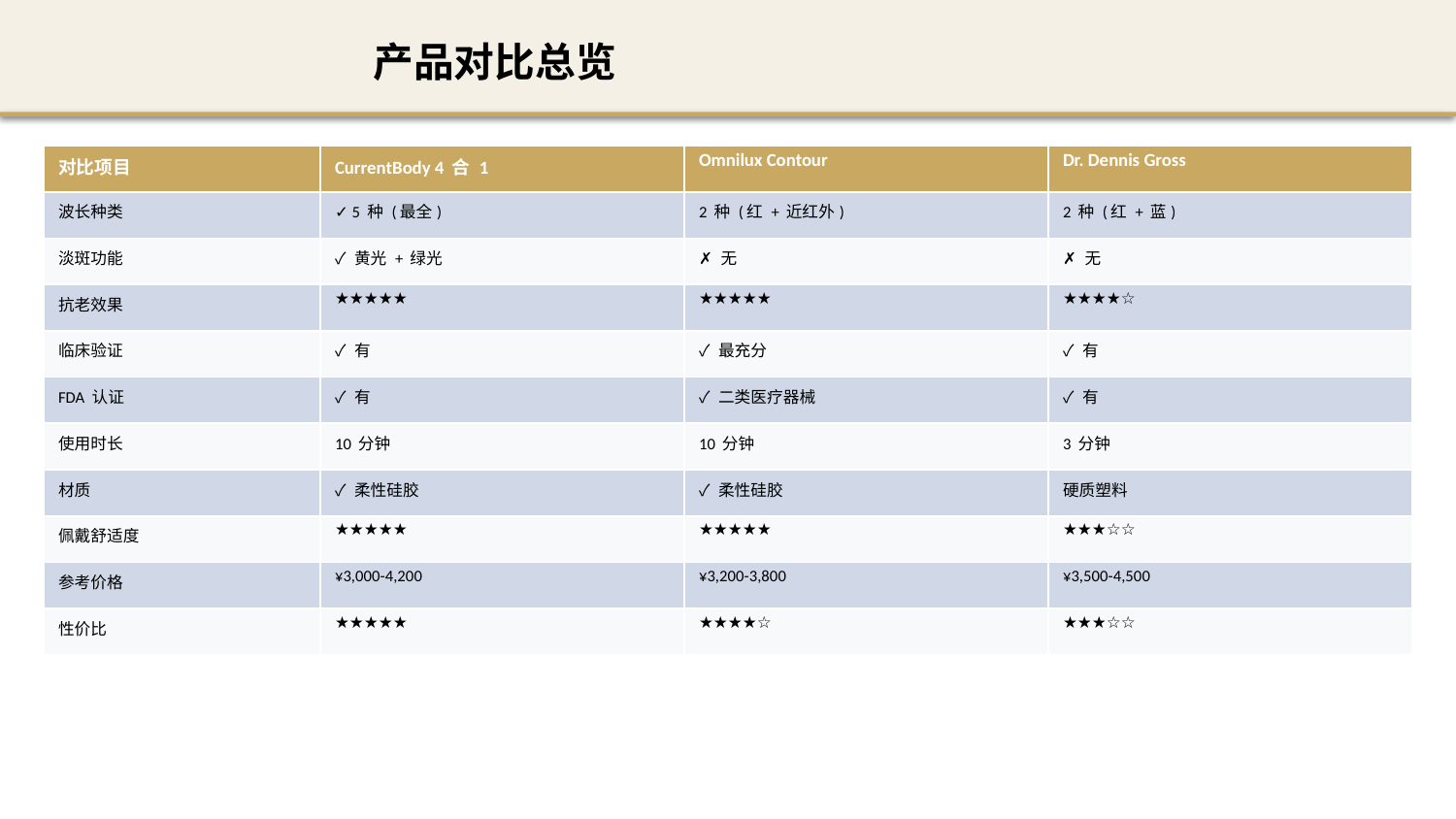

产品对比总览

| 对比项目 | CurrentBody 4 合 1 | Omnilux Contour | Dr. Dennis Gross |
| --- | --- | --- | --- |
| 波长种类 | ✓ 5 种 (最全) | 2 种 (红 + 近红外) | 2 种 (红 + 蓝) |
| 淡斑功能 | ✓ 黄光 + 绿光 | ✗ 无 | ✗ 无 |
| 抗老效果 | ★★★★★ | ★★★★★ | ★★★★☆ |
| 临床验证 | ✓ 有 | ✓ 最充分 | ✓ 有 |
| FDA 认证 | ✓ 有 | ✓ 二类医疗器械 | ✓ 有 |
| 使用时长 | 10 分钟 | 10 分钟 | 3 分钟 |
| 材质 | ✓ 柔性硅胶 | ✓ 柔性硅胶 | 硬质塑料 |
| 佩戴舒适度 | ★★★★★ | ★★★★★ | ★★★☆☆ |
| 参考价格 | ¥3,000-4,200 | ¥3,200-3,800 | ¥3,500-4,500 |
| 性价比 | ★★★★★ | ★★★★☆ | ★★★☆☆ |